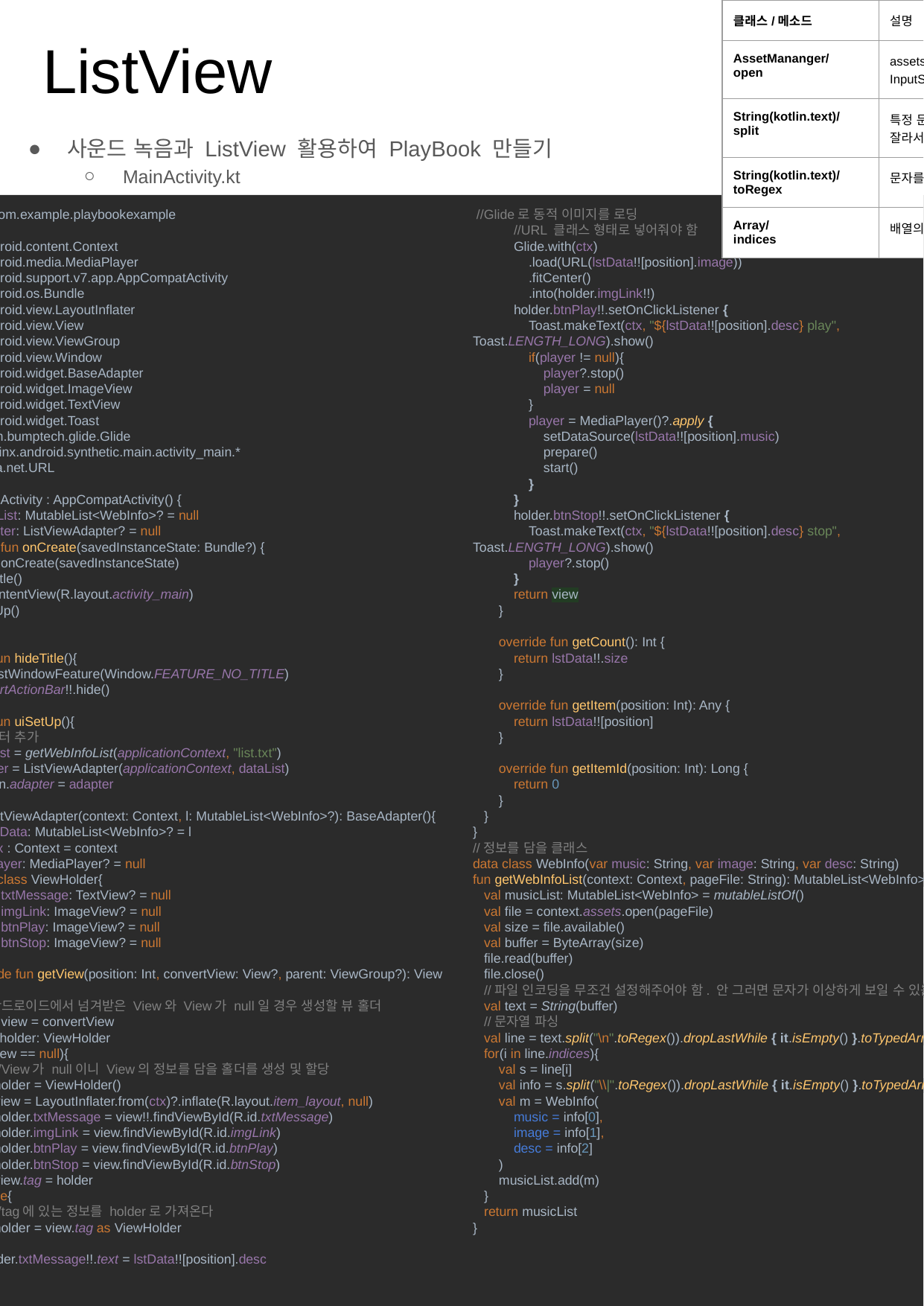

| 클래스/메소드 | 설명 |
| --- | --- |
| AssetMananger/ open | assets 폴더의 파일을 읽어와서 InputStream을 반환한다. |
| String(kotlin.text)/ split | 특정 문자열을 기준으로 문자열을 잘라서 배열로 만든다. |
| String(kotlin.text)/ toRegex | 문자를 정규식으로 만든다. |
| Array/ indices | 배열의 범위 |
# ListView
사운드 녹음과 ListView 활용하여 PlayBook 만들기
MainActivity.kt

package com.example.playbookexample

import android.content.Context
import android.media.MediaPlayer
import android.support.v7.app.AppCompatActivity
import android.os.Bundle
import android.view.LayoutInflater
import android.view.View
import android.view.ViewGroup
import android.view.Window
import android.widget.BaseAdapter
import android.widget.ImageView
import android.widget.TextView
import android.widget.Toast
import com.bumptech.glide.Glide
import kotlinx.android.synthetic.main.activity_main.*
import java.net.URL

class MainActivity : AppCompatActivity() {
   var dataList: MutableList<WebInfo>? = null
   var adapter: ListViewAdapter? = null
   override fun onCreate(savedInstanceState: Bundle?) {
       super.onCreate(savedInstanceState)
       hideTitle()
       setContentView(R.layout.activity_main)
       uiSetUp()
   }

   private fun hideTitle(){
       requestWindowFeature(Window.FEATURE_NO_TITLE)
       supportActionBar!!.hide()
   }
   private fun uiSetUp(){
       //데이터 추가
       dataList = getWebInfoList(applicationContext, "list.txt")
       adapter = ListViewAdapter(applicationContext, dataList)
       lstMain.adapter = adapter
   }
   class ListViewAdapter(context: Context, l: MutableList<WebInfo>?): BaseAdapter(){
       var lstData: MutableList<WebInfo>? = l
       var ctx : Context = context
       var player: MediaPlayer? = null
       inner class ViewHolder{
           var txtMessage: TextView? = null
           var imgLink: ImageView? = null
           var btnPlay: ImageView? = null
           var btnStop: ImageView? = null
       }
       override fun getView(position: Int, convertView: View?, parent: ViewGroup?): View {
           //안드로이드에서 넘겨받은 View와 View가 null일 경우 생성할 뷰 홀더
           var view = convertView
           val holder: ViewHolder
           if(view == null){
               //View가 null이니 View의 정보를 담을 홀더를 생성 및 할당
               holder = ViewHolder()
               view = LayoutInflater.from(ctx)?.inflate(R.layout.item_layout, null)
               holder.txtMessage = view!!.findViewById(R.id.txtMessage)
               holder.imgLink = view.findViewById(R.id.imgLink)
               holder.btnPlay = view.findViewById(R.id.btnPlay)
               holder.btnStop = view.findViewById(R.id.btnStop)
               view.tag = holder
           }else{
               //tag에 있는 정보를 holder로 가져온다
               holder = view.tag as ViewHolder
           }
           holder.txtMessage!!.text = lstData!![position].desc
 //Glide로 동적 이미지를 로딩
           //URL 클래스 형태로 넣어줘야 함
           Glide.with(ctx)
               .load(URL(lstData!![position].image))
               .fitCenter()
               .into(holder.imgLink!!)
           holder.btnPlay!!.setOnClickListener {
               Toast.makeText(ctx, "${lstData!![position].desc} play", Toast.LENGTH_LONG).show()
               if(player != null){
                   player?.stop()
                   player = null
               }
               player = MediaPlayer()?.apply {
                   setDataSource(lstData!![position].music)
                   prepare()
                   start()
               }
           }
           holder.btnStop!!.setOnClickListener {
               Toast.makeText(ctx, "${lstData!![position].desc} stop", Toast.LENGTH_LONG).show()
               player?.stop()
           }
           return view
       }

       override fun getCount(): Int {
           return lstData!!.size
       }

       override fun getItem(position: Int): Any {
           return lstData!![position]
       }

       override fun getItemId(position: Int): Long {
           return 0
       }
   }
}
//정보를 담을 클래스
data class WebInfo(var music: String, var image: String, var desc: String)
fun getWebInfoList(context: Context, pageFile: String): MutableList<WebInfo>{
   val musicList: MutableList<WebInfo> = mutableListOf()
   val file = context.assets.open(pageFile)
   val size = file.available()
   val buffer = ByteArray(size)
   file.read(buffer)
   file.close()
   //파일 인코딩을 무조건 설정해주어야 함. 안 그러면 문자가 이상하게 보일 수 있음
   val text = String(buffer)
   //문자열 파싱
   val line = text.split("\n".toRegex()).dropLastWhile { it.isEmpty() }.toTypedArray()
   for(i in line.indices){
       val s = line[i]
       val info = s.split("\\|".toRegex()).dropLastWhile { it.isEmpty() }.toTypedArray()
       val m = WebInfo(
           music = info[0],
           image = info[1],
           desc = info[2]
       )
       musicList.add(m)
   }
   return musicList
}
90